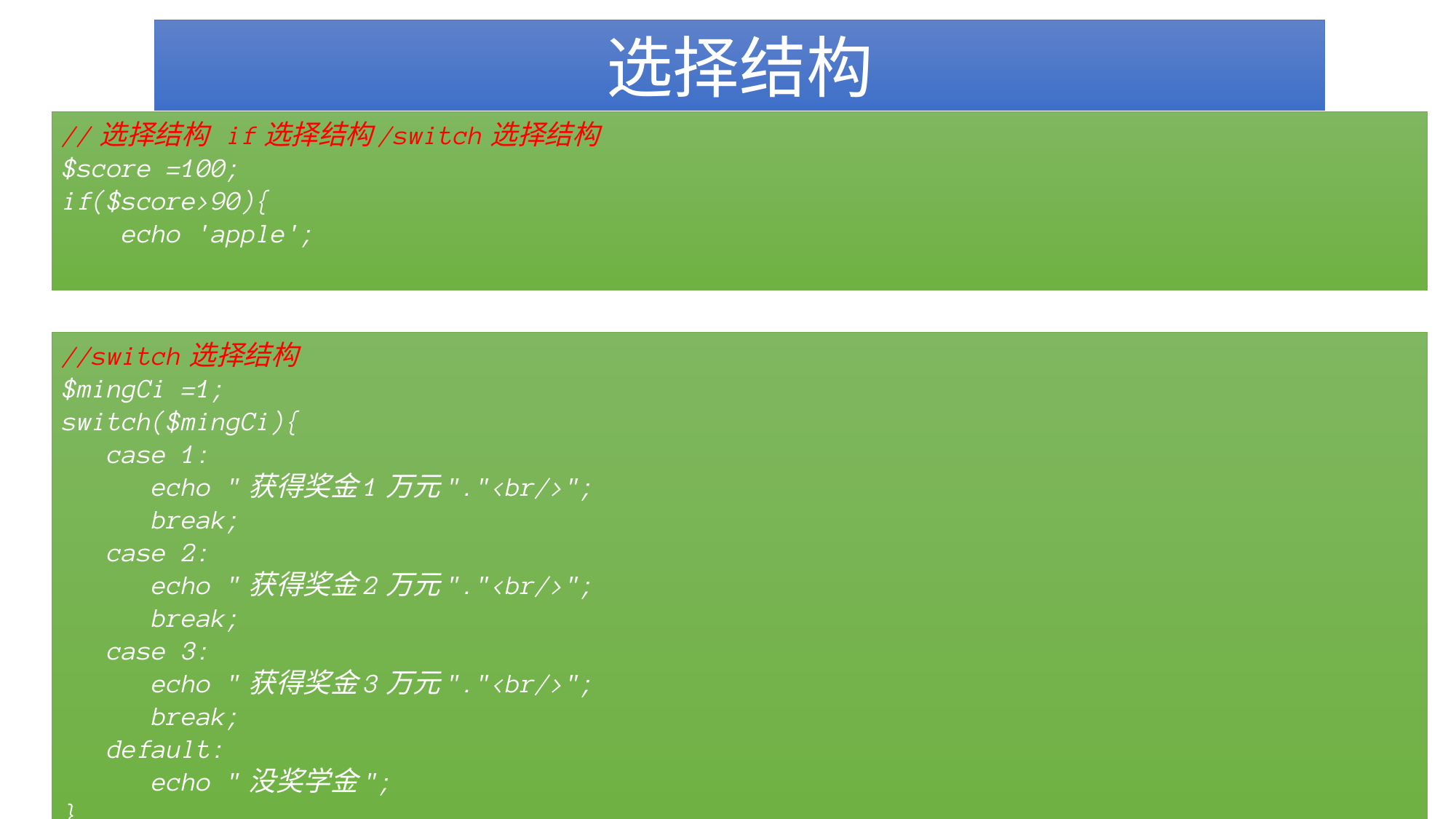

选择结构
//选择结构  if选择结构/switch选择结构
$score =100;
if($score>90){
    echo 'apple';
//switch选择结构
$mingCi =1;
switch($mingCi){
   case 1:
      echo "获得奖金1万元"."<br/>";
      break;
   case 2:
      echo "获得奖金2万元"."<br/>";
      break;
   case 3:
      echo "获得奖金3万元"."<br/>";
      break;
   default:
      echo "没奖学金";
}